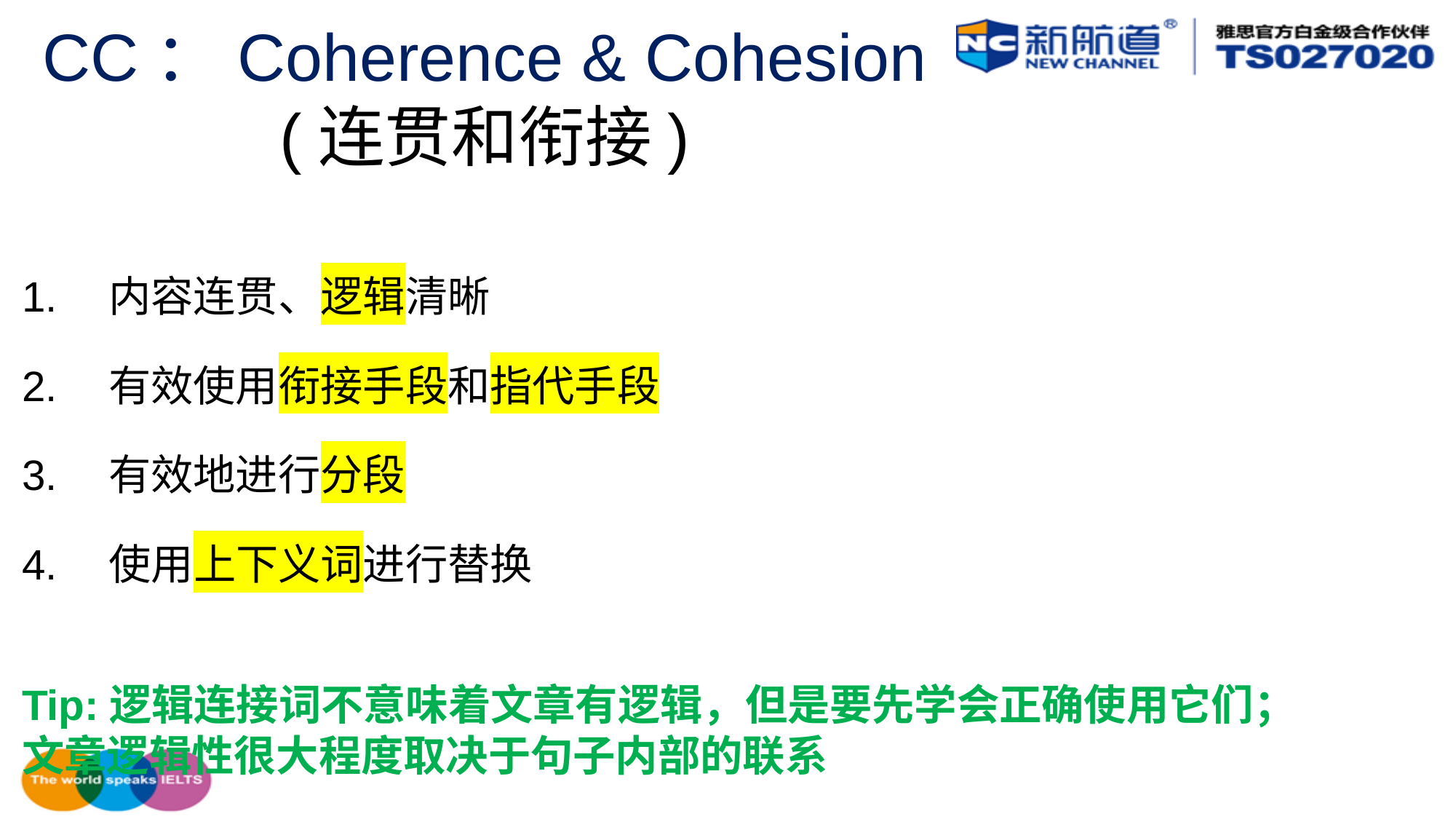

CC：Coherence & Cohesion
(连贯和衔接)
内容连贯、逻辑清晰
有效使用衔接手段和指代手段
有效地进行分段
使用上下义词进行替换

Tip:逻辑连接词不意味着文章有逻辑，但是要先学会正确使用它们；
文章逻辑性很大程度取决于句子内部的联系